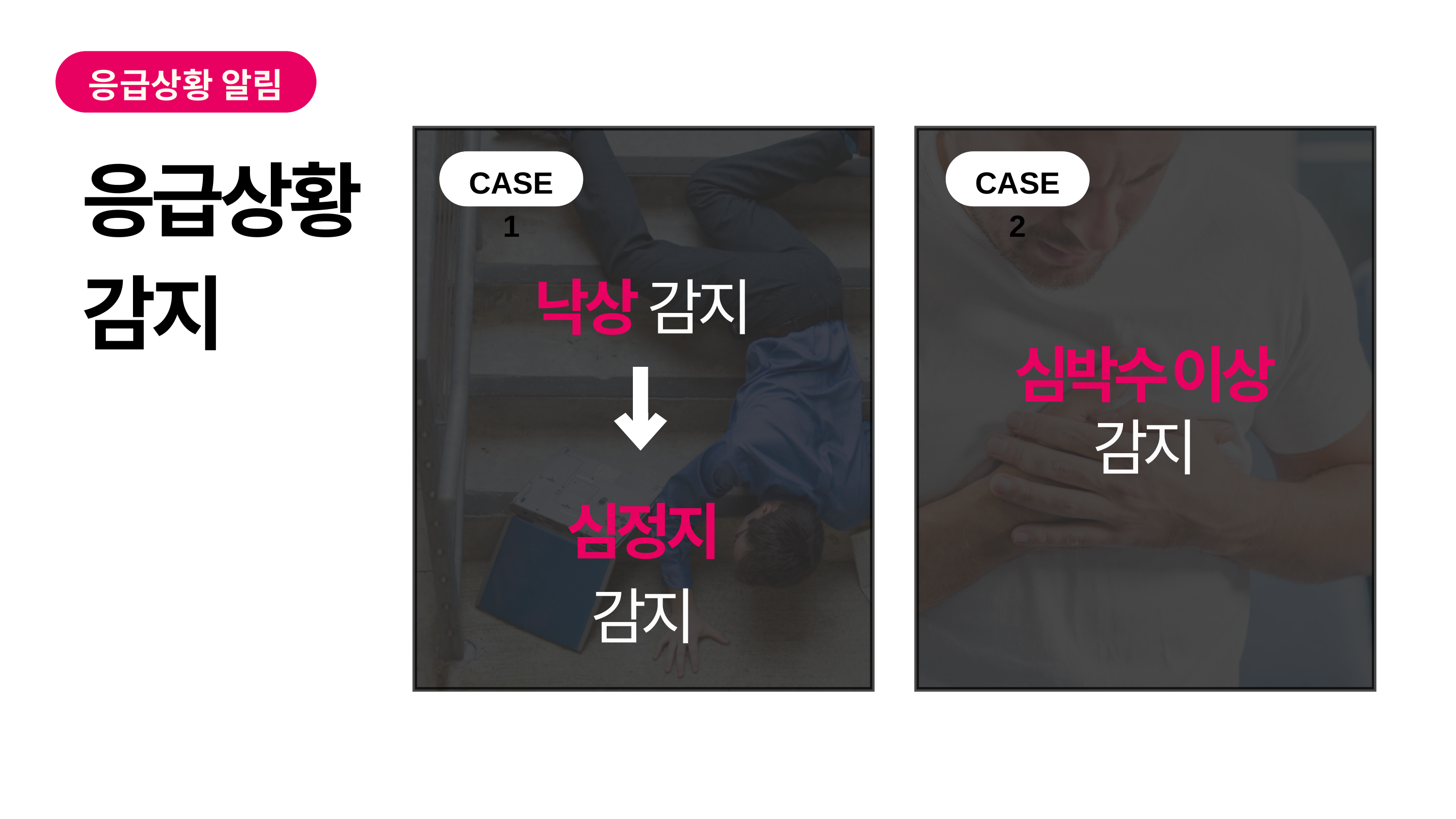

응급상황 알림

CASE 1
낙상 감지

심정지 감지

응급상황
감지

CASE 2
심박수 이상 감지